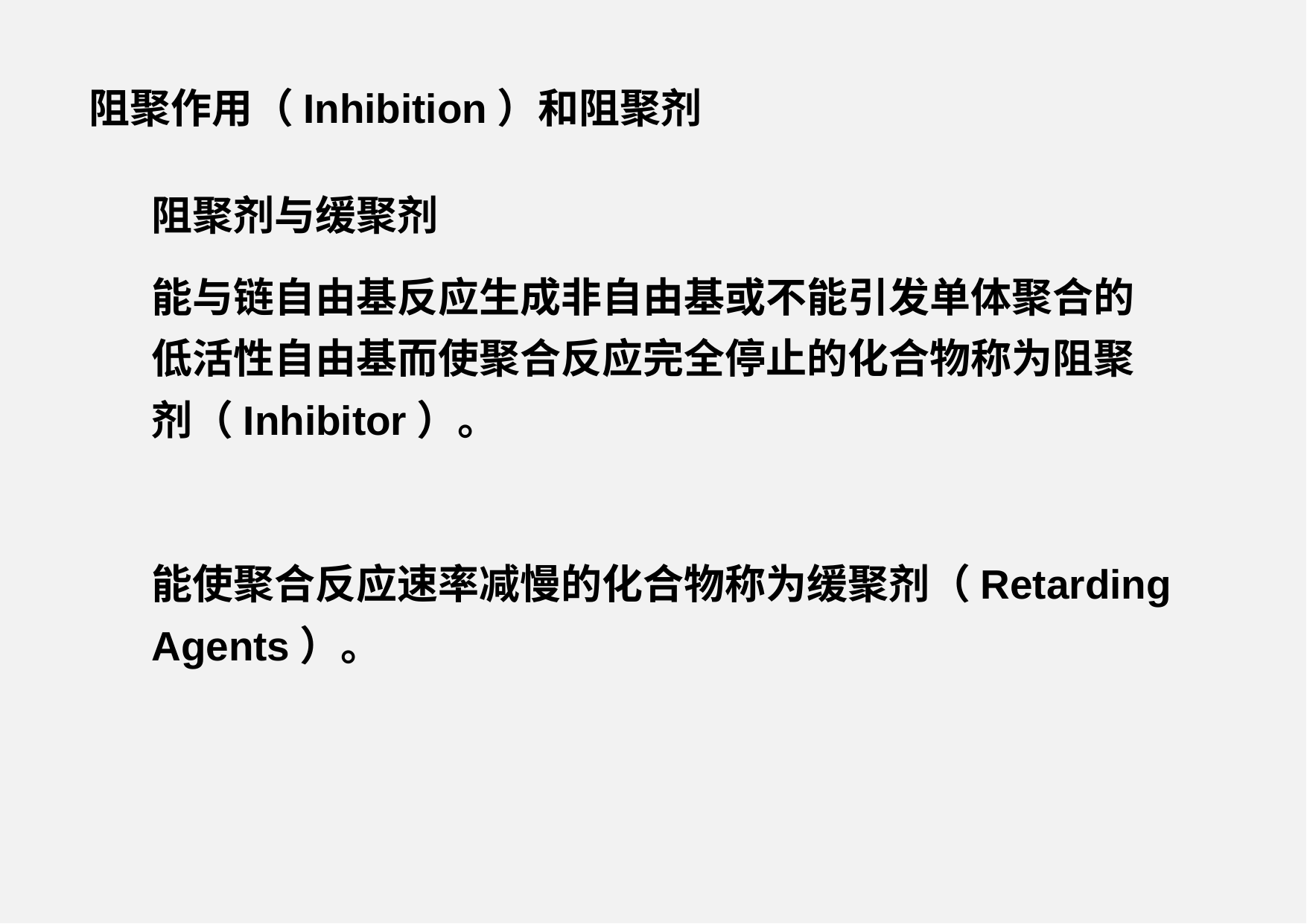

阻聚作用（Inhibition）和阻聚剂
阻聚剂与缓聚剂
能与链自由基反应生成非自由基或不能引发单体聚合的低活性自由基而使聚合反应完全停止的化合物称为阻聚剂（Inhibitor）。

能使聚合反应速率减慢的化合物称为缓聚剂（Retarding Agents）。